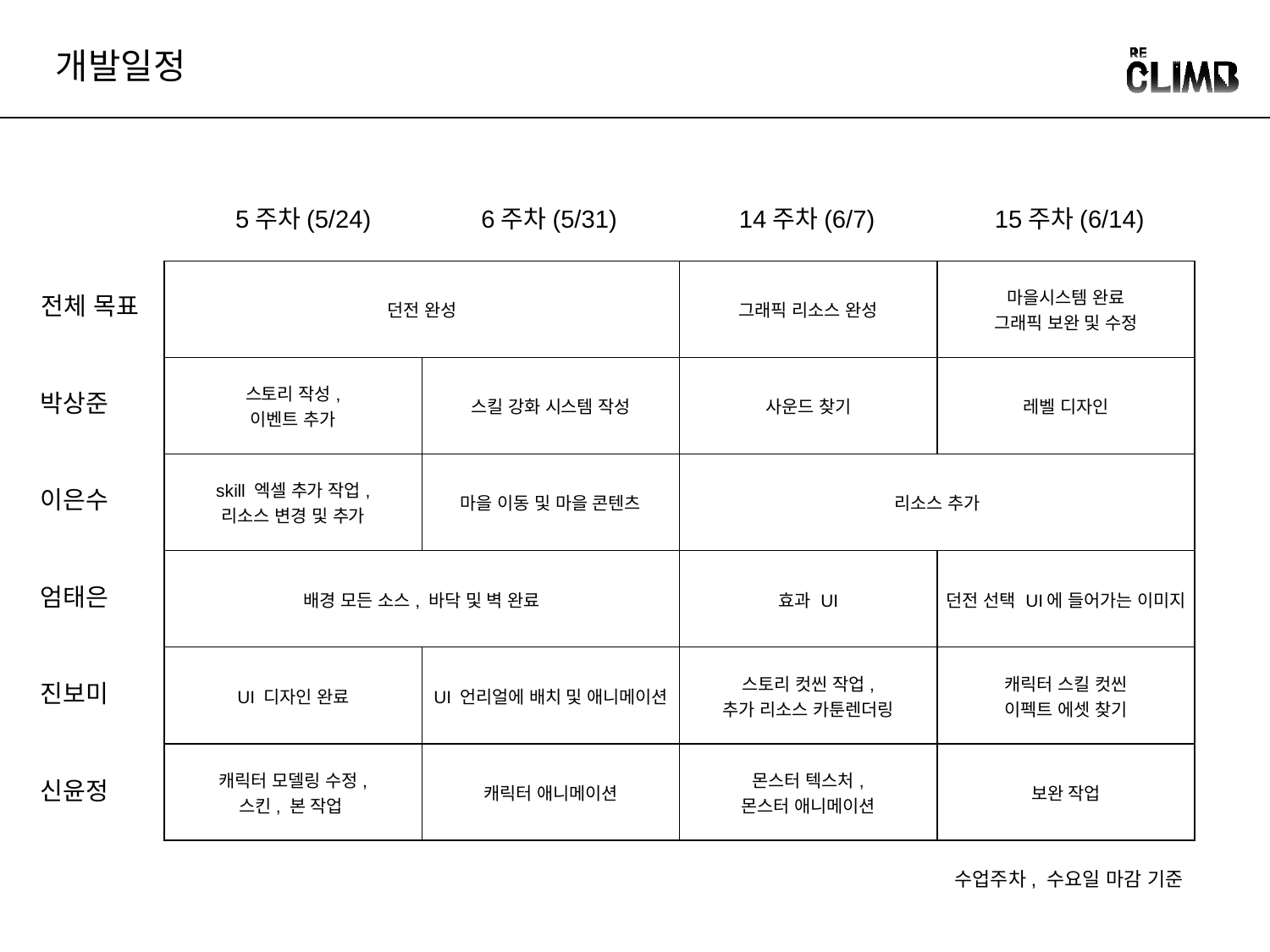

개발일정
5주차(5/24)
6주차(5/31)
14주차(6/7)
15주차(6/14)
| 던전 완성 |  | 그래픽 리소스 완성 | 마을시스템 완료 그래픽 보완 및 수정 |
| --- | --- | --- | --- |
| 스토리 작성, 이벤트 추가 | 스킬 강화 시스템 작성 | 사운드 찾기 | 레벨 디자인 |
| skill 엑셀 추가 작업, 리소스 변경 및 추가 | 마을 이동 및 마을 콘텐츠 | 리소스 추가 |  |
| 배경 모든 소스, 바닥 및 벽 완료 |  | 효과 UI | 던전 선택 UI에 들어가는 이미지 |
| UI 디자인 완료 | UI 언리얼에 배치 및 애니메이션 | 스토리 컷씬 작업, 추가 리소스 카툰렌더링 | 캐릭터 스킬 컷씬 이펙트 에셋 찾기 |
| 캐릭터 모델링 수정, 스킨, 본 작업 | 캐릭터 애니메이션 | 몬스터 텍스처, 몬스터 애니메이션 | 보완 작업 |
전체 목표
박상준
이은수
엄태은
진보미
신윤정
수업주차, 수요일 마감 기준